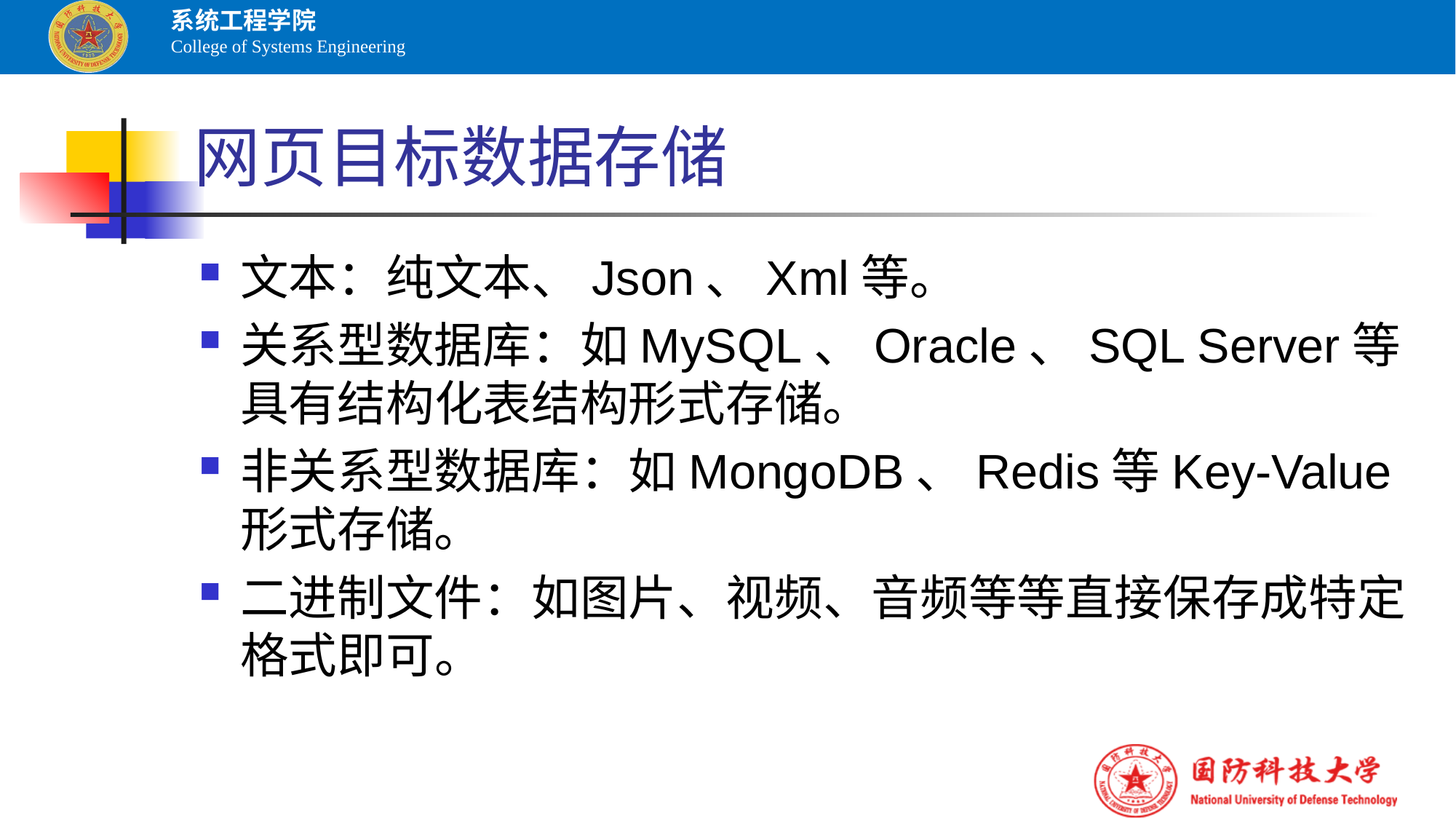

# 网页目标数据存储
文本：纯文本、Json、Xml等。
关系型数据库：如MySQL、Oracle、SQL Server等具有结构化表结构形式存储。
非关系型数据库：如MongoDB、Redis等Key-Value形式存储。
二进制文件：如图片、视频、音频等等直接保存成特定格式即可。